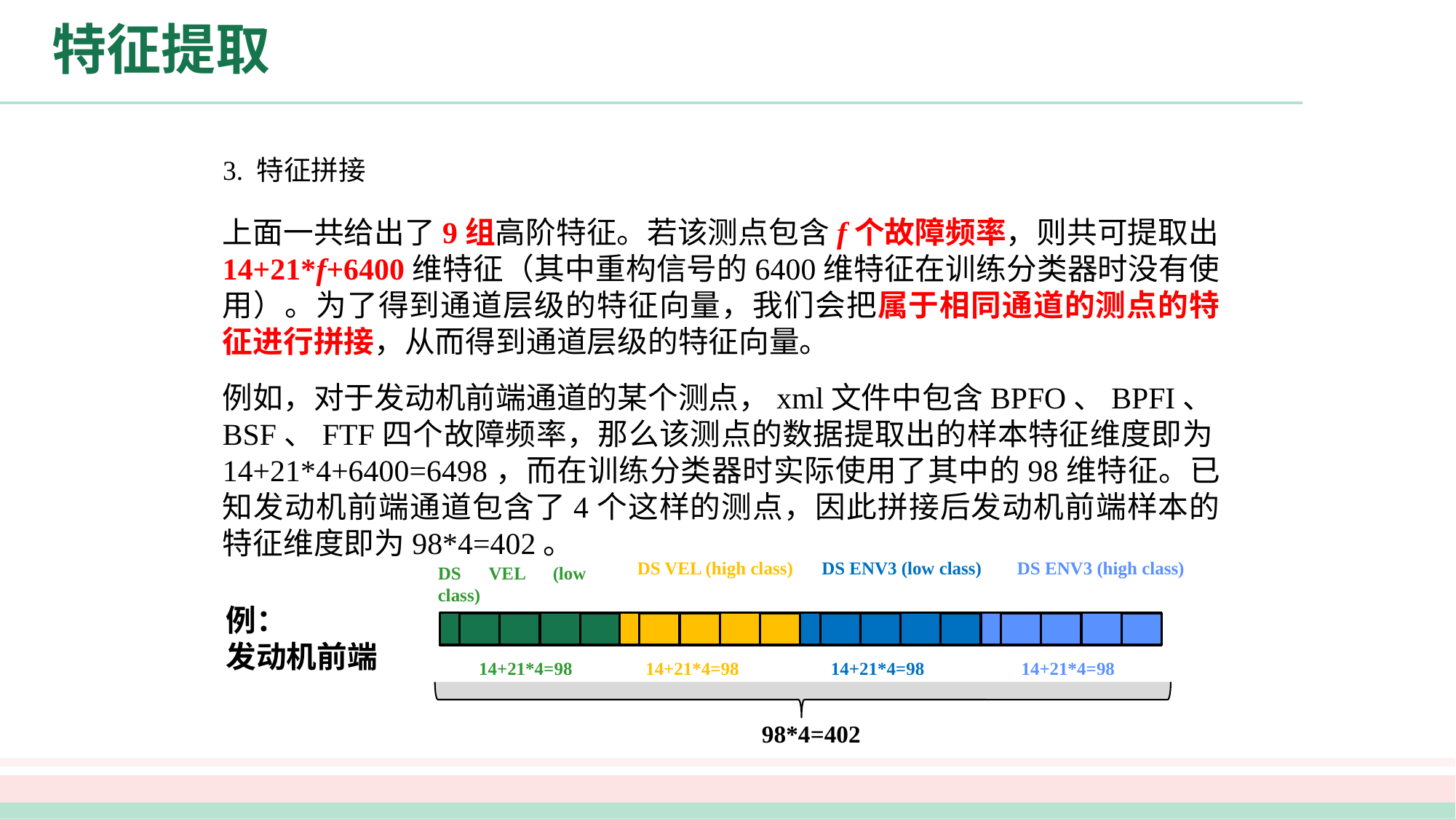

# 特征提取
3. 特征拼接
上面一共给出了9组高阶特征。若该测点包含f个故障频率，则共可提取出14+21*f+6400维特征（其中重构信号的6400维特征在训练分类器时没有使用）。为了得到通道层级的特征向量，我们会把属于相同通道的测点的特征进行拼接，从而得到通道层级的特征向量。
例如，对于发动机前端通道的某个测点，xml文件中包含BPFO、BPFI、BSF、FTF四个故障频率，那么该测点的数据提取出的样本特征维度即为14+21*4+6400=6498，而在训练分类器时实际使用了其中的98维特征。已知发动机前端通道包含了4个这样的测点，因此拼接后发动机前端样本的特征维度即为98*4=402。

DS VEL (high class)
DS ENV3 (low class)
DS ENV3 (high class)
DS VEL (low class)

14+21*4=98
14+21*4=98
14+21*4=98
14+21*4=98
98*4=402
例：
发动机前端